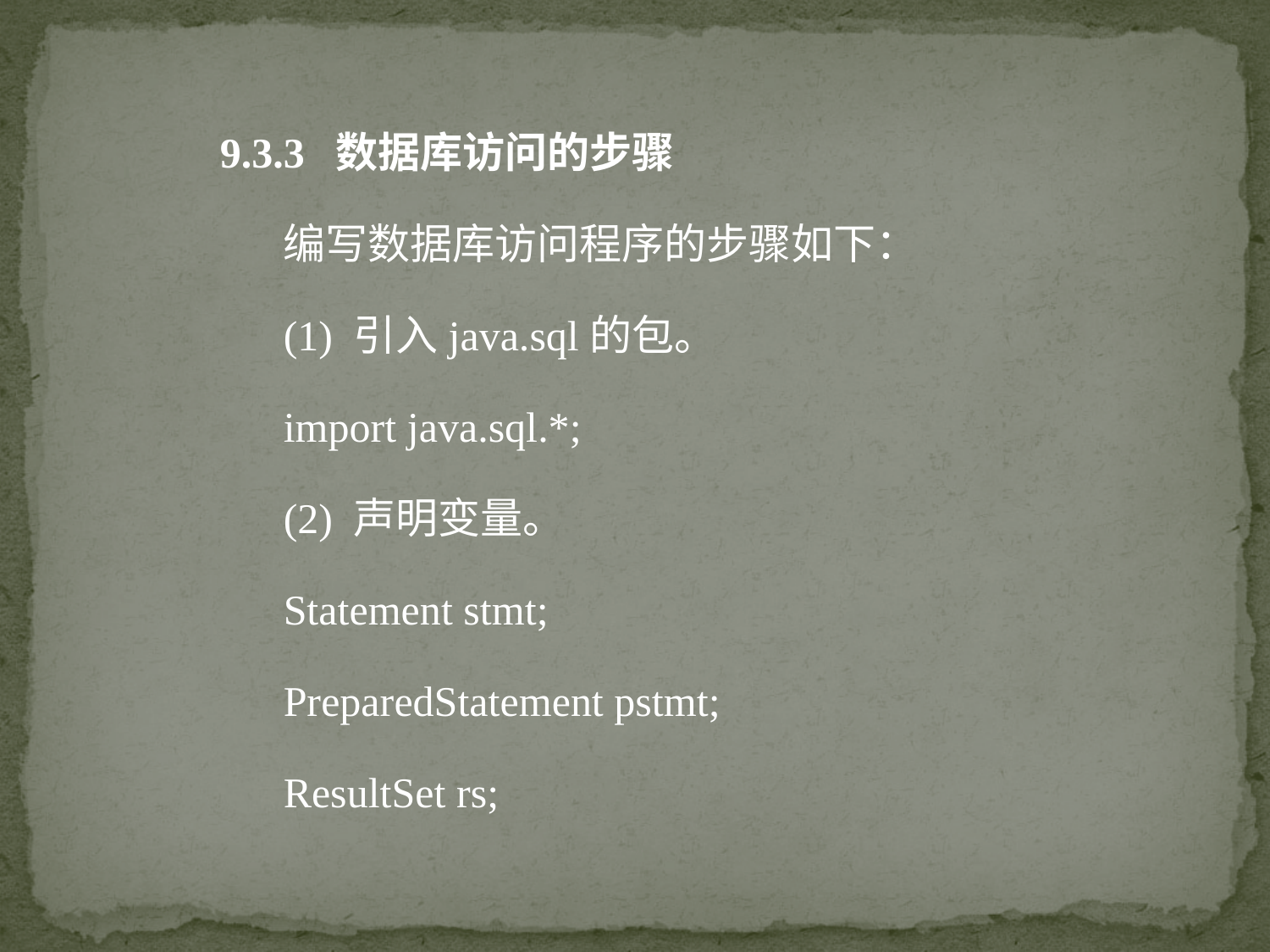

9.3.3  数据库访问的步骤
编写数据库访问程序的步骤如下：
(1) 引入java.sql的包。
import java.sql.*;
(2) 声明变量。
Statement stmt;
PreparedStatement pstmt;
ResultSet rs;